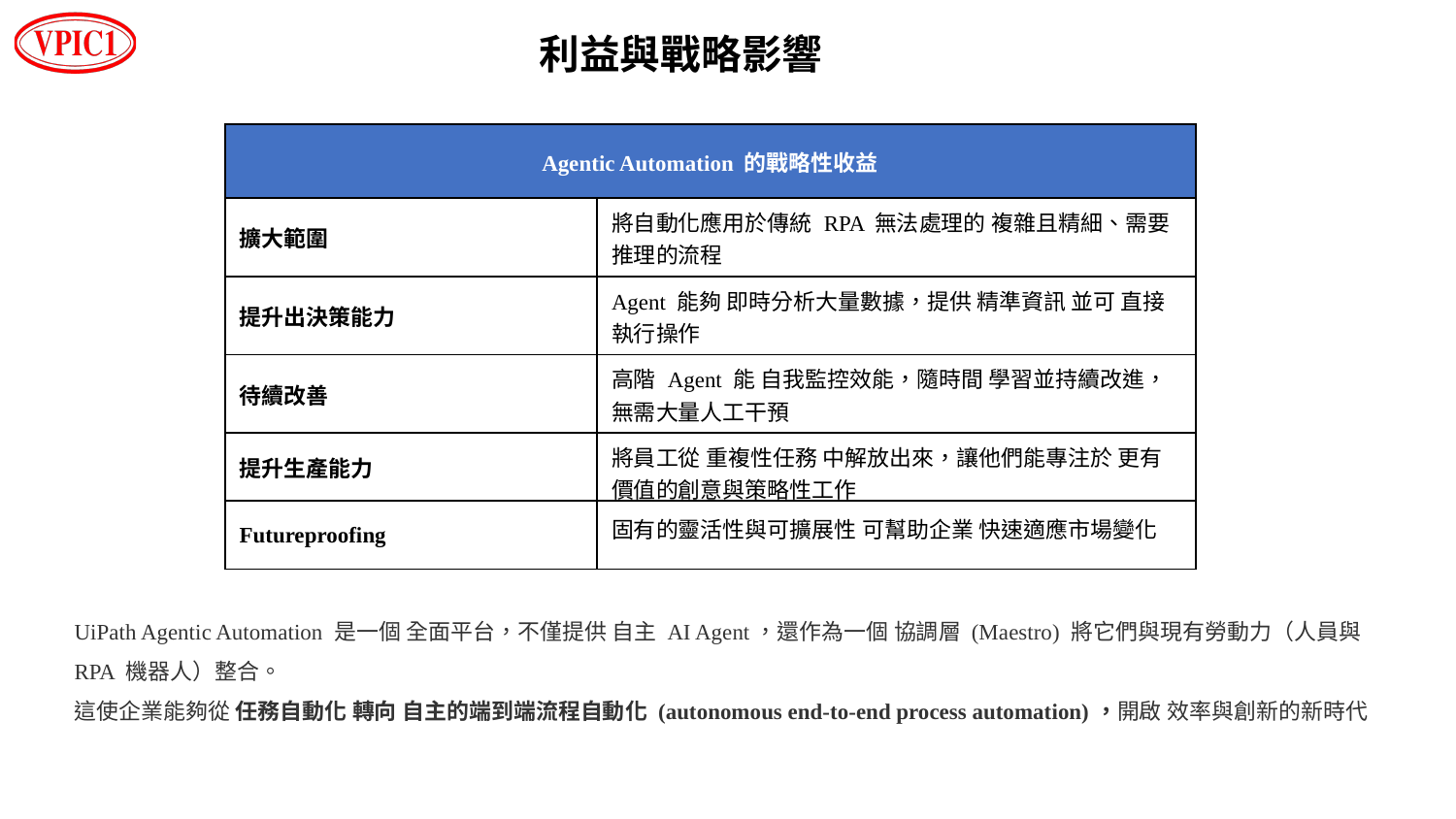

利益與戰略影響
| Agentic Automation 的戰略性收益 |  |
| --- | --- |
| 擴大範圍 | 將自動化應用於傳統 RPA 無法處理的 複雜且精細、需要推理的流程 |
| 提升出決策能力 | Agent 能夠 即時分析大量數據，提供 精準資訊 並可 直接執行操作 |
| 待續改善 | 高階 Agent 能 自我監控效能，隨時間 學習並持續改進，無需大量人工干預 |
| 提升生產能力 | 將員工從 重複性任務 中解放出來，讓他們能專注於 更有價值的創意與策略性工作 |
| Futureproofing | 固有的靈活性與可擴展性 可幫助企業 快速適應市場變化 |
UiPath Agentic Automation 是一個 全面平台，不僅提供 自主 AI Agent，還作為一個 協調層 (Maestro) 將它們與現有勞動力（人員與 RPA 機器人）整合。
這使企業能夠從 任務自動化 轉向 自主的端到端流程自動化 (autonomous end-to-end process automation)，開啟 效率與創新的新時代